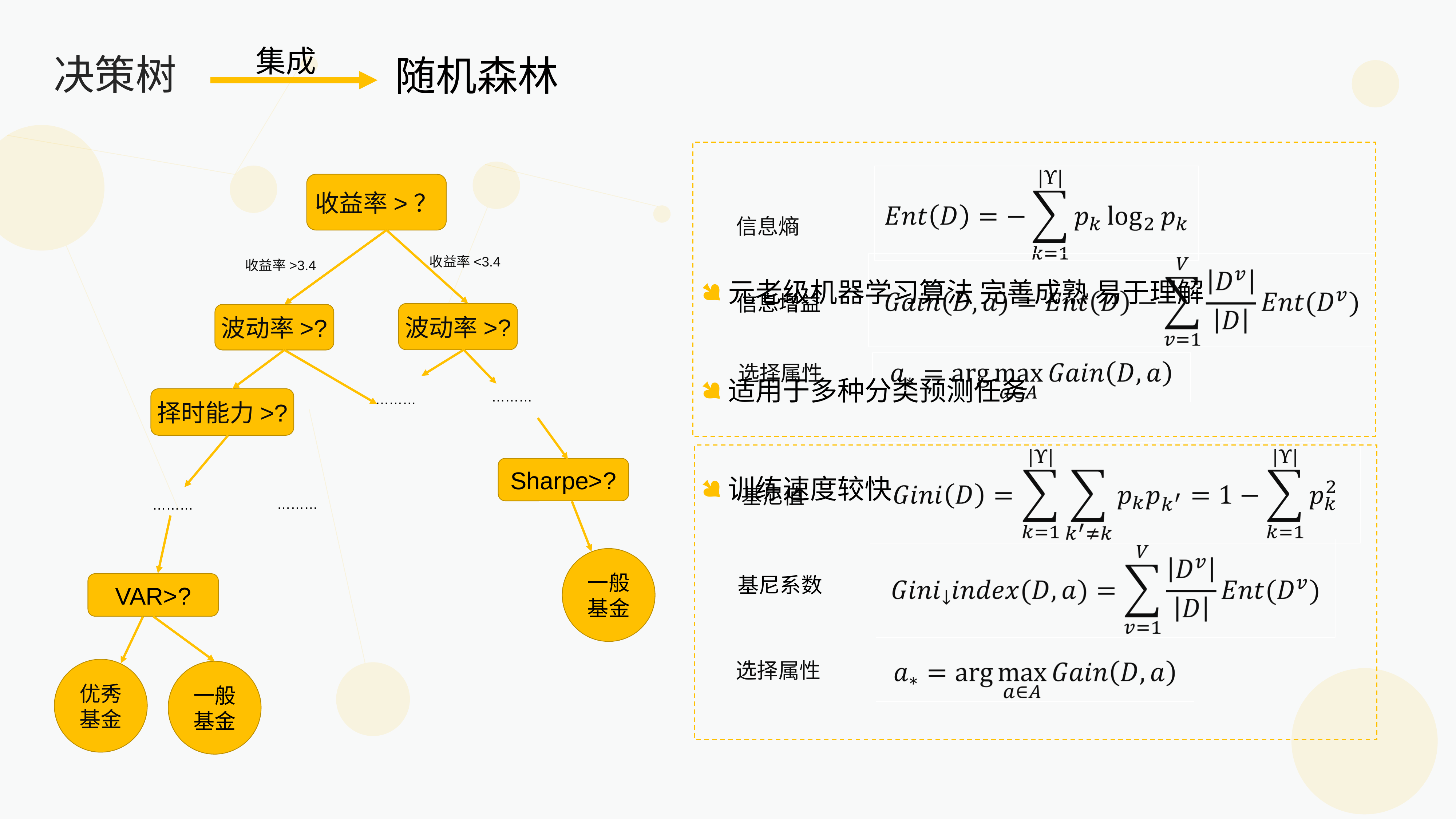

集成
决策树
随机森林

信息熵

信息增益

选择属性

收益率>？
元老级机器学习算法 完善成熟 易于理解
适用于多种分类预测任务
训练速度较快

收益率<3.4
收益率>3.4

波动率>?

波动率>?

………
………

择时能力>?

基尼值

基尼系数

选择属性

Sharpe>?
………
………

一般基金

VAR>?

优秀基金

一般基金